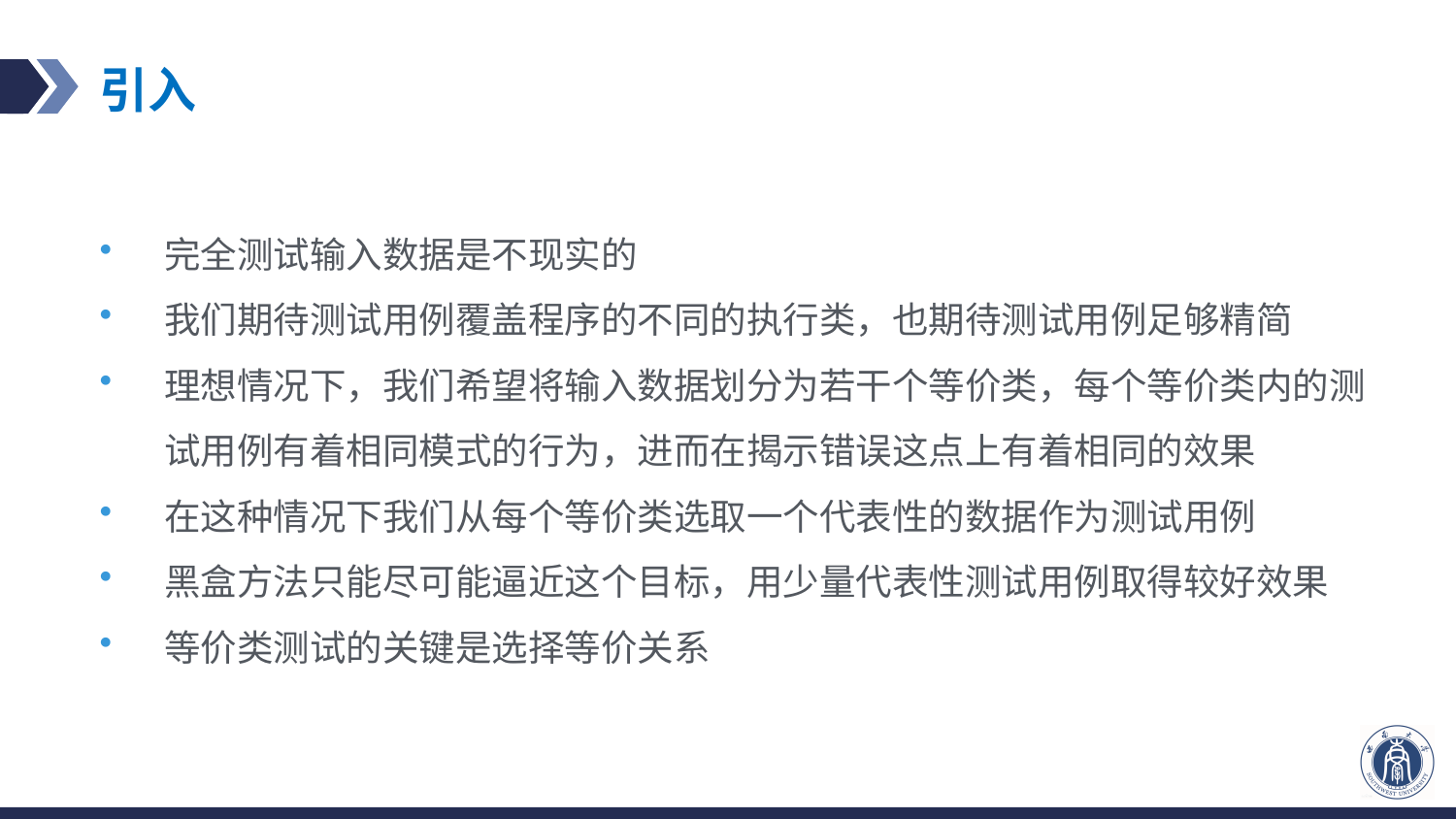

# 引入
完全测试输入数据是不现实的
我们期待测试用例覆盖程序的不同的执行类，也期待测试用例足够精简
理想情况下，我们希望将输入数据划分为若干个等价类，每个等价类内的测试用例有着相同模式的行为，进而在揭示错误这点上有着相同的效果
在这种情况下我们从每个等价类选取一个代表性的数据作为测试用例
黑盒方法只能尽可能逼近这个目标，用少量代表性测试用例取得较好效果
等价类测试的关键是选择等价关系